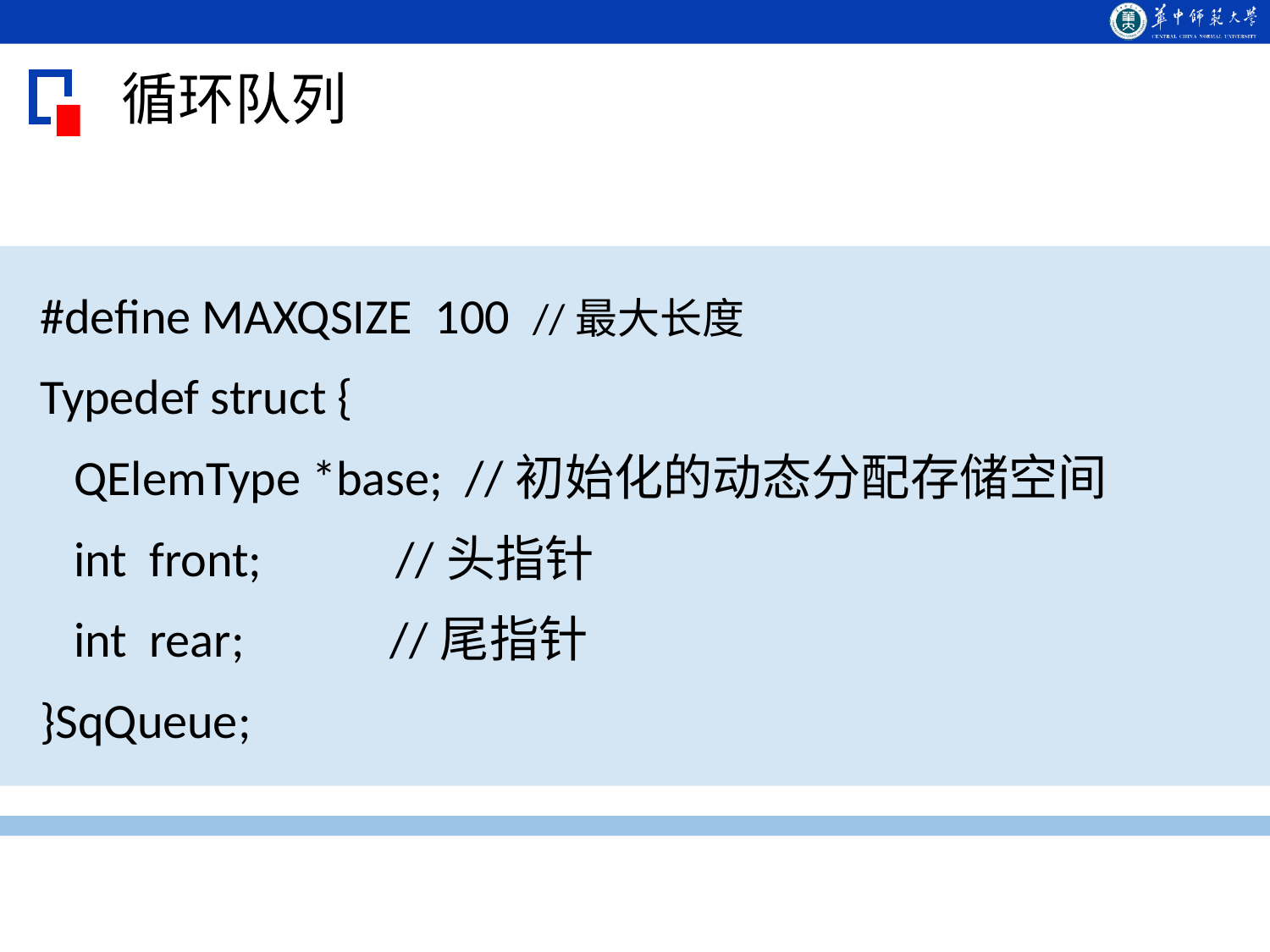

循环队列

#define MAXQSIZE  100  //最大长度
Typedef struct {
   QElemType *base;  //初始化的动态分配存储空间
   int  front;            //头指针
   int  rear;             //尾指针
}SqQueue;